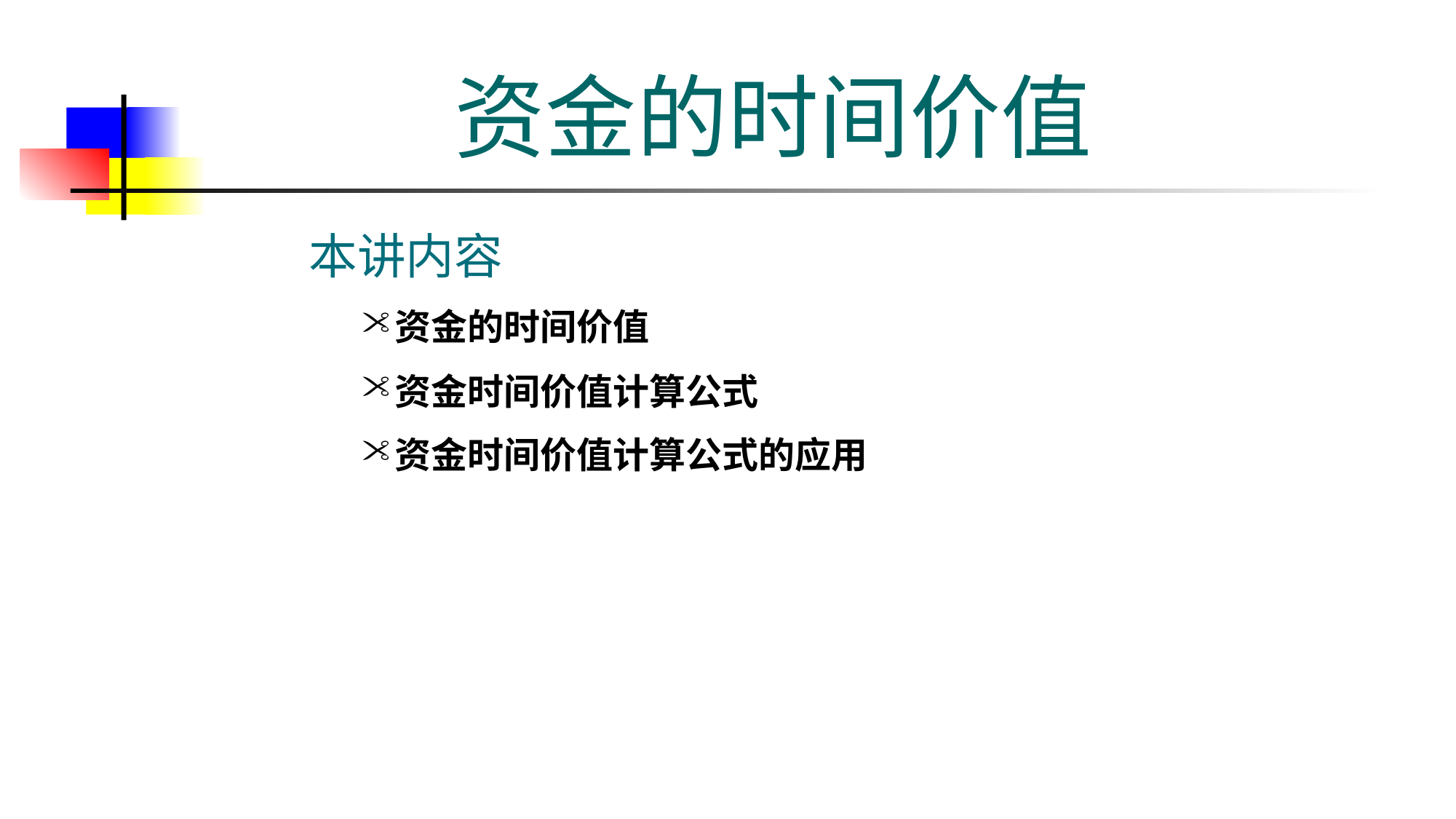

# 资金的时间价值
本讲内容
资金的时间价值
资金时间价值计算公式
资金时间价值计算公式的应用